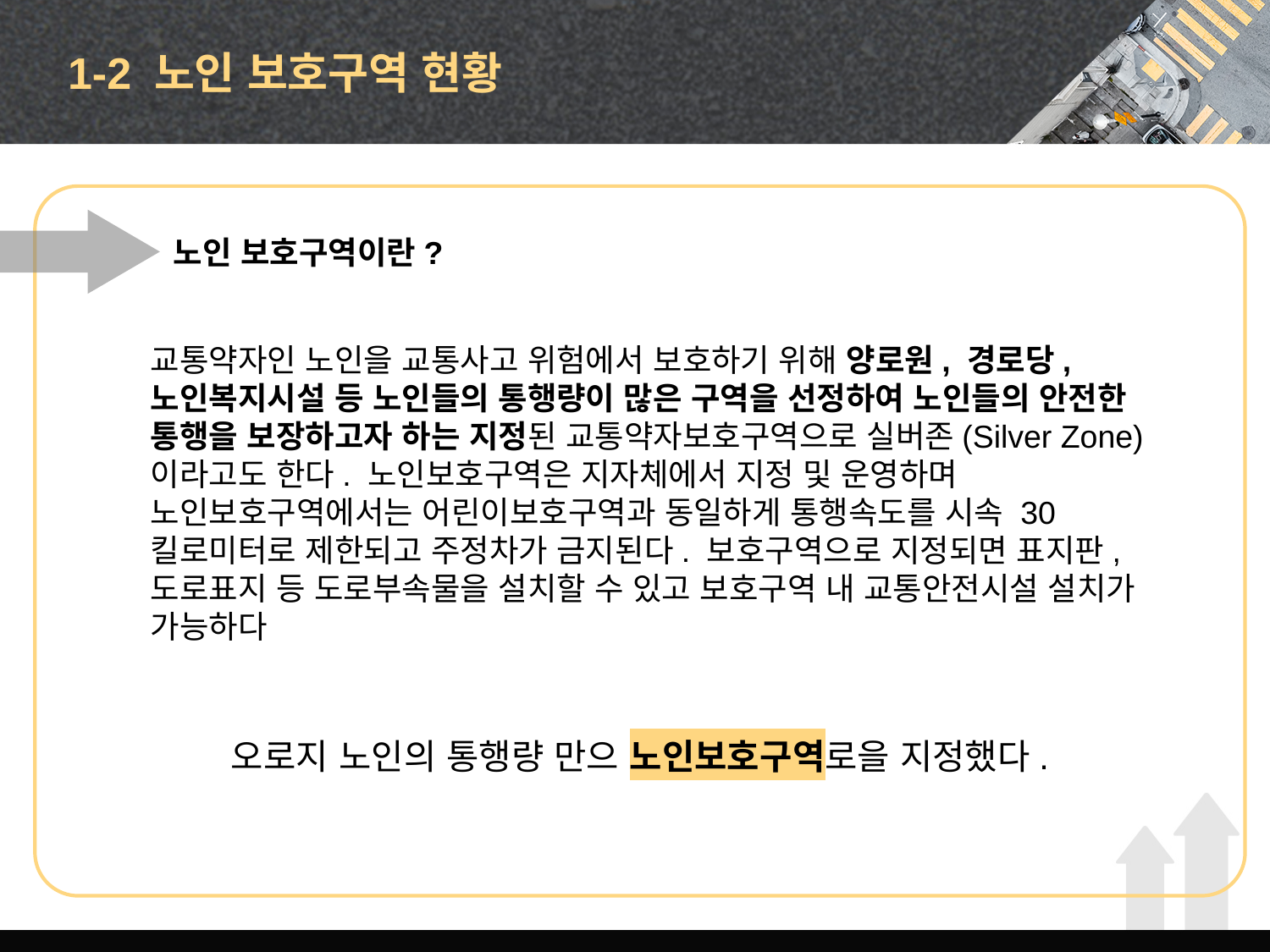

# 1-2 노인 보호구역 현황

노인 보호구역이란?
교통약자인 노인을 교통사고 위험에서 보호하기 위해 양로원, 경로당, 노인복지시설 등 노인들의 통행량이 많은 구역을 선정하여 노인들의 안전한 통행을 보장하고자 하는 지정된 교통약자보호구역으로 실버존(Silver Zone)이라고도 한다. 노인보호구역은 지자체에서 지정 및 운영하며 노인보호구역에서는 어린이보호구역과 동일하게 통행속도를 시속 30킬로미터로 제한되고 주정차가 금지된다. 보호구역으로 지정되면 표지판, 도로표지 등 도로부속물을 설치할 수 있고 보호구역 내 교통안전시설 설치가 가능하다
오로지 노인의 통행량 만으 노인보호구역로을 지정했다.